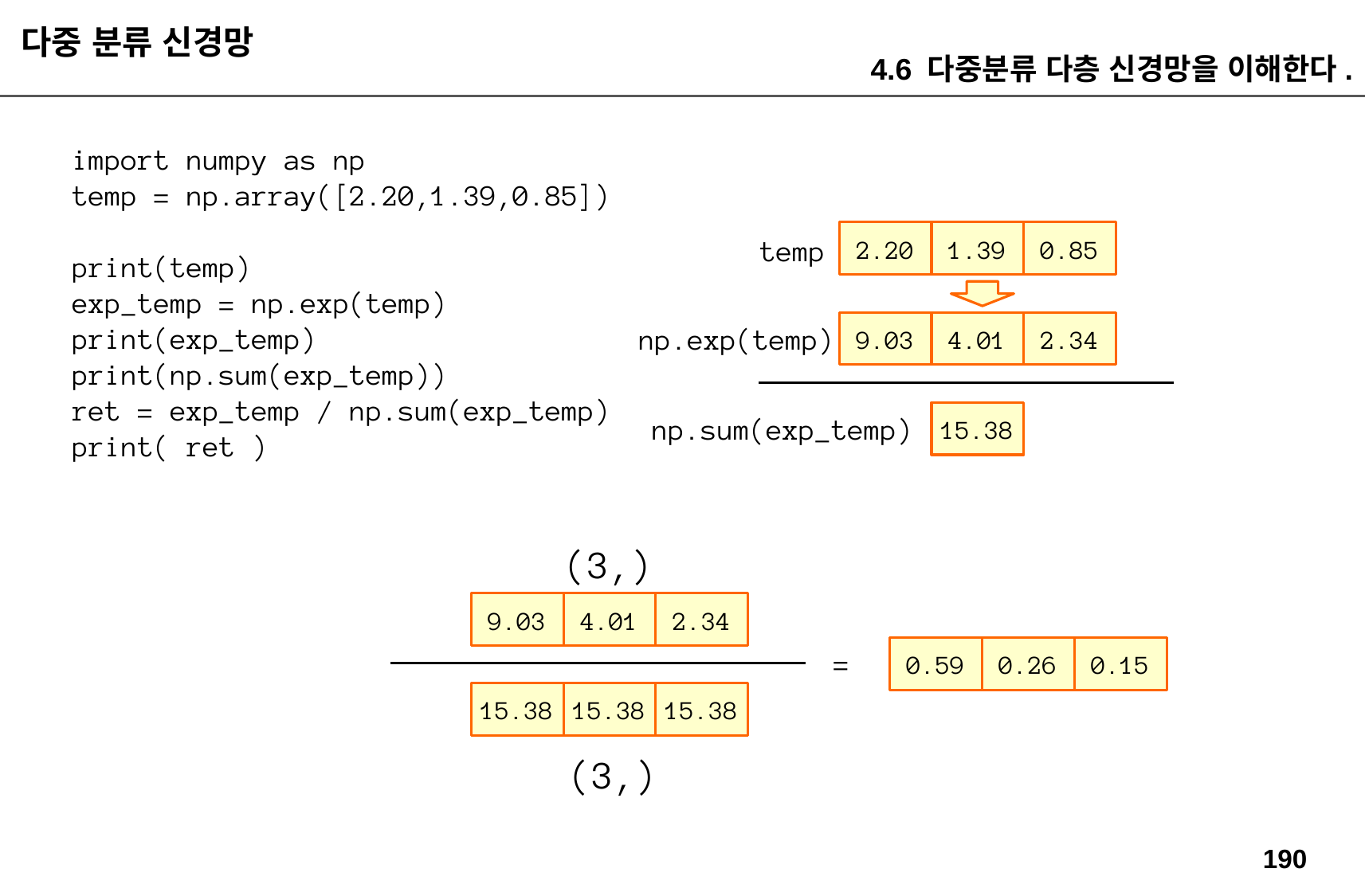

다중 분류 신경망
4.6 다중분류 다층 신경망을 이해한다.
import numpy as np
temp = np.array([2.20,1.39,0.85])

print(temp)
exp_temp = np.exp(temp)
print(exp_temp)
print(np.sum(exp_temp))
ret = exp_temp / np.sum(exp_temp)
print( ret )
2.20
1.39
0.85
temp

9.03
4.01
2.34
np.exp(temp)
15.38
np.sum(exp_temp)
(3,)
9.03
4.01
2.34
=
0.59
0.26
0.15
15.38
15.38
15.38
(3,)